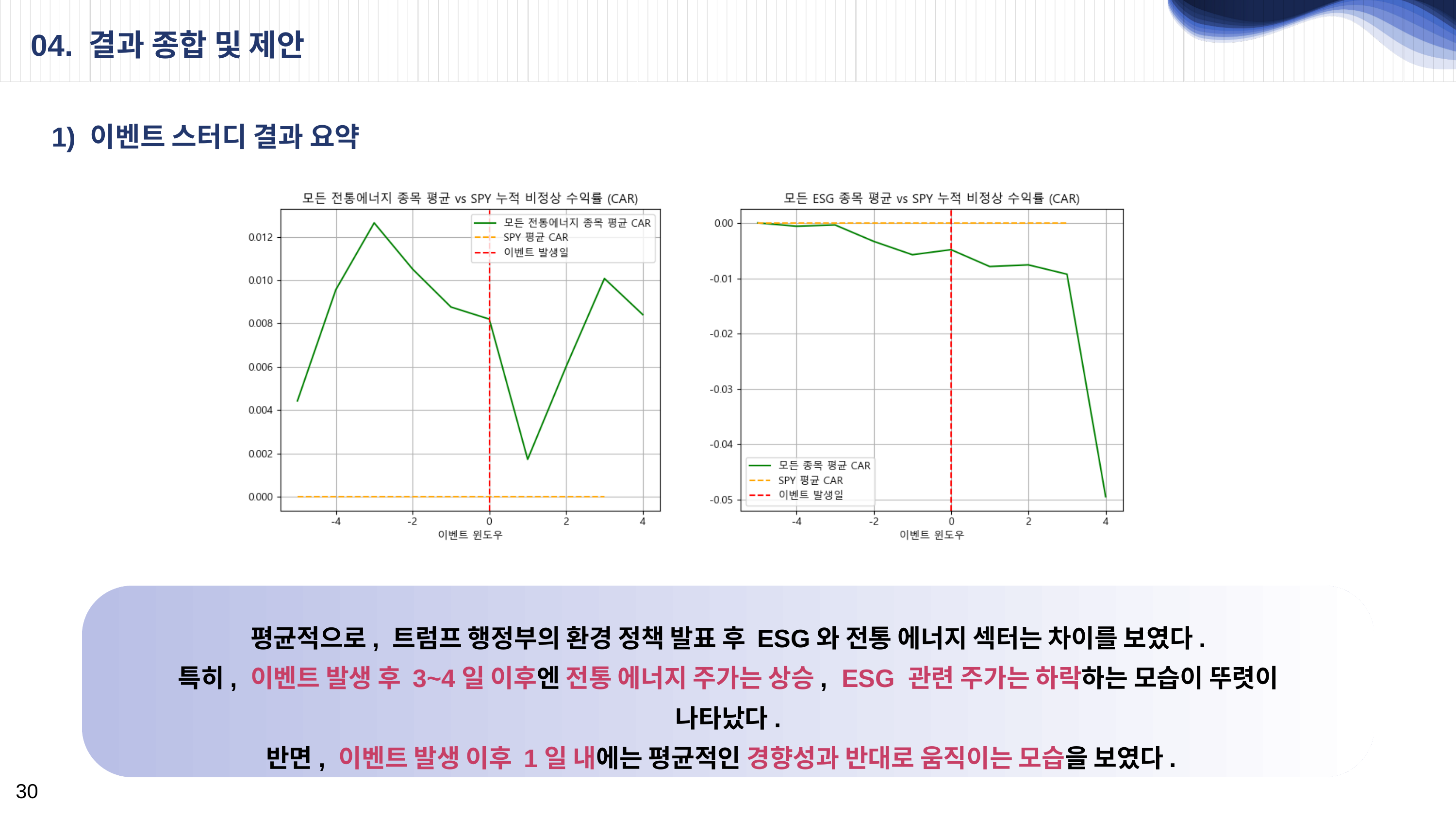

04. 결과 종합 및 제안

1) 이벤트 스터디 결과 요약

평균적으로, 트럼프 행정부의 환경 정책 발표 후 ESG와 전통 에너지 섹터는 차이를 보였다.
특히, 이벤트 발생 후 3~4일 이후엔 전통 에너지 주가는 상승,  ESG 관련 주가는 하락하는 모습이 뚜렷이 나타났다.
반면, 이벤트 발생 이후 1일 내에는 평균적인 경향성과 반대로 움직이는 모습을 보였다.

30